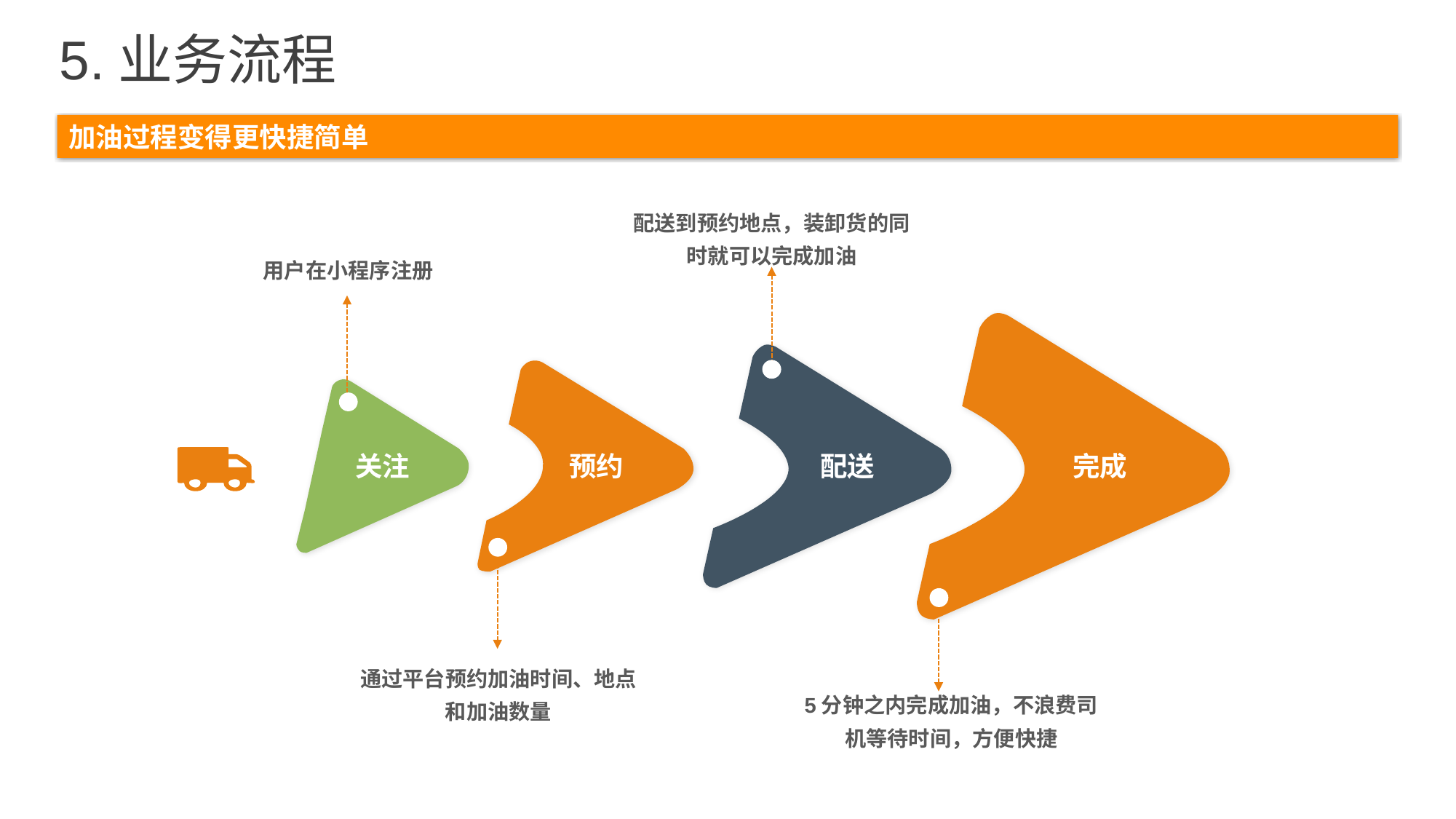

5.业务流程

加油过程变得更快捷简单
配送到预约地点，装卸货的同时就可以完成加油
用户在小程序注册
完成
配送
预约

关注

通过平台预约加油时间、地点和加油数量
5分钟之内完成加油，不浪费司机等待时间，方便快捷